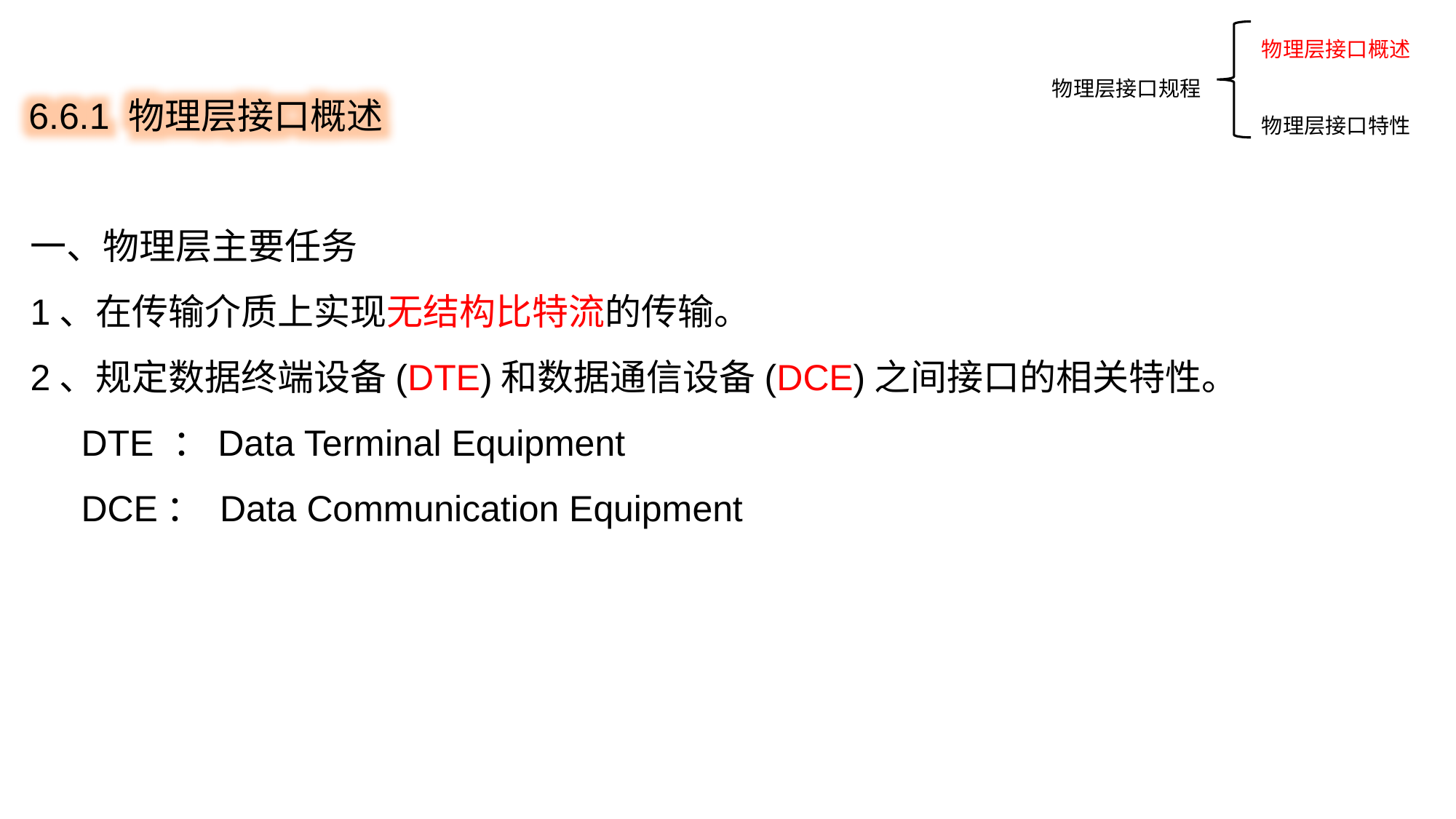

物理层接口概述

物理层接口特性

6.6.1 物理层接口概述
物理层接口规程
一、物理层主要任务
1、在传输介质上实现无结构比特流的传输。
2、规定数据终端设备(DTE)和数据通信设备(DCE)之间接口的相关特性。
     DTE ：Data Terminal Equipment
     DCE： Data Communication Equipment